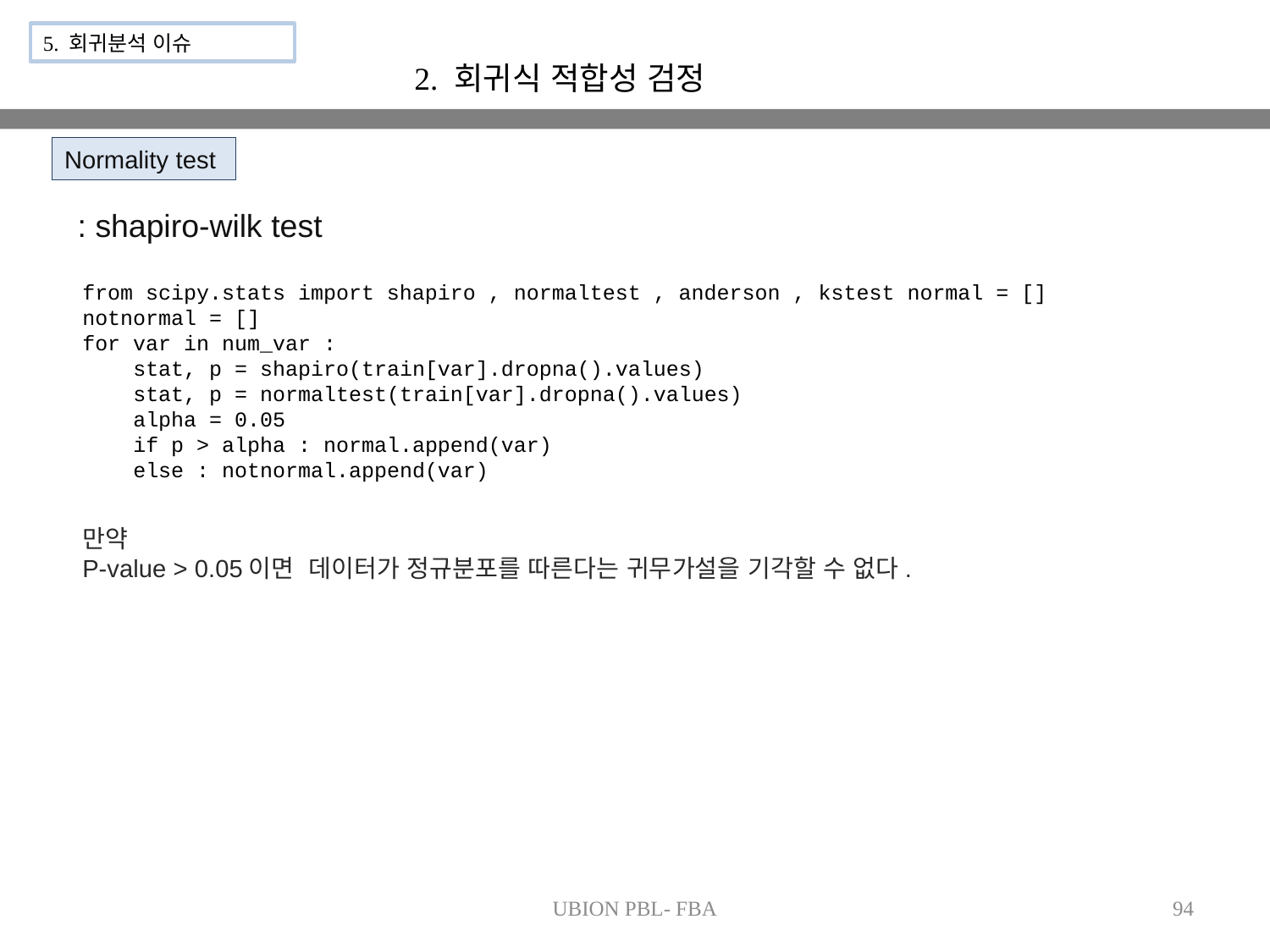

5. 회귀분석 이슈
2. 회귀식 적합성 검정

Normality test
: shapiro-wilk test
from scipy.stats import shapiro , normaltest , anderson , kstest normal = []
notnormal = []
for var in num_var :
    stat, p = shapiro(train[var].dropna().values)
    stat, p = normaltest(train[var].dropna().values)
    alpha = 0.05
    if p > alpha : normal.append(var)
    else : notnormal.append(var)
만약
P-value > 0.05이면  데이터가 정규분포를 따른다는 귀무가설을 기각할 수 없다.
UBION PBL- FBA
94